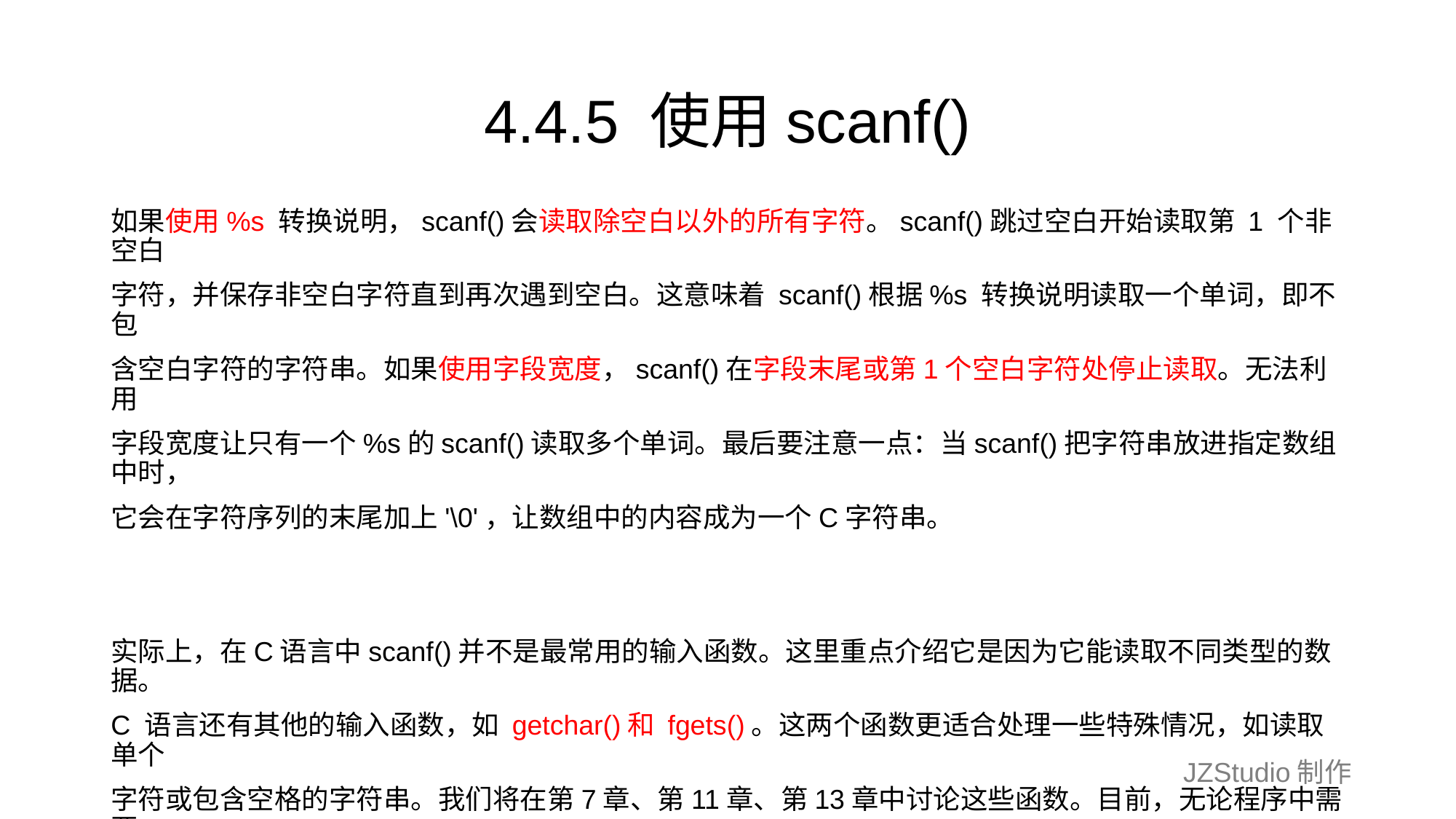

# 4.4.5 使用scanf()
如果使用%s 转换说明，scanf()会读取除空白以外的所有字符。scanf()跳过空白开始读取第 1 个非空白
字符，并保存非空白字符直到再次遇到空白。这意味着 scanf()根据%s 转换说明读取一个单词，即不包
含空白字符的字符串。如果使用字段宽度，scanf()在字段末尾或第1个空白字符处停止读取。无法利用
字段宽度让只有一个%s的scanf()读取多个单词。最后要注意一点：当scanf()把字符串放进指定数组中时，
它会在字符序列的末尾加上'\0'，让数组中的内容成为一个C字符串。

实际上，在C语言中scanf()并不是最常用的输入函数。这里重点介绍它是因为它能读取不同类型的数据。
C 语言还有其他的输入函数，如 getchar()和 fgets()。这两个函数更适合处理一些特殊情况，如读取单个
字符或包含空格的字符串。我们将在第7章、第11章、第13章中讨论这些函数。目前，无论程序中需要
读取整数、小数、字符还是字符串，都可以使用scanf()函数。